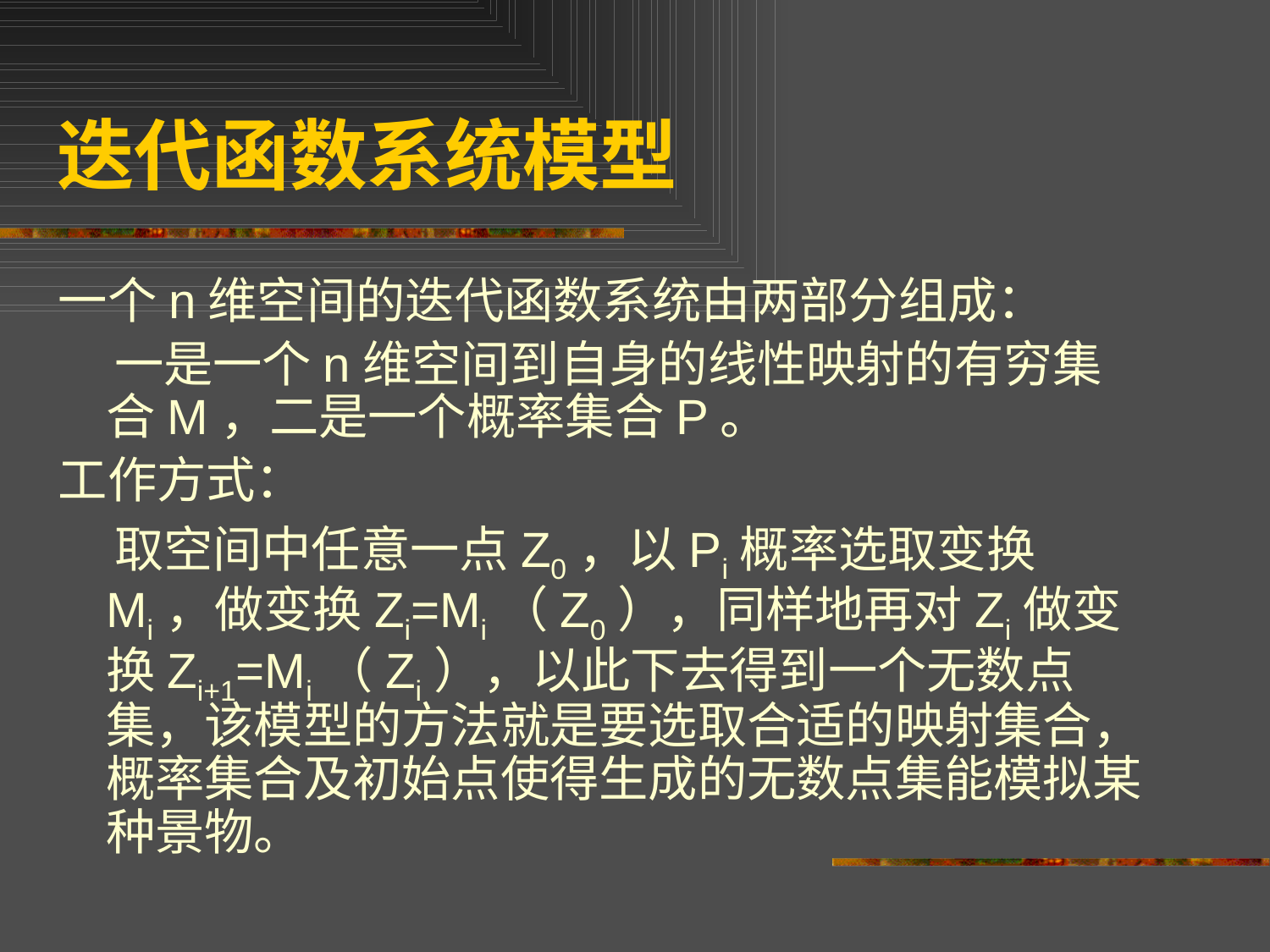

# 迭代函数系统模型
一个n维空间的迭代函数系统由两部分组成：
    一是一个n维空间到自身的线性映射的有穷集合M，二是一个概率集合P。
工作方式：
    取空间中任意一点Z0，以Pi概率选取变换Mi，做变换Zi=Mi（Z0），同样地再对Zi做变换Zi+1=Mi（Zi），以此下去得到一个无数点集，该模型的方法就是要选取合适的映射集合，概率集合及初始点使得生成的无数点集能模拟某种景物。